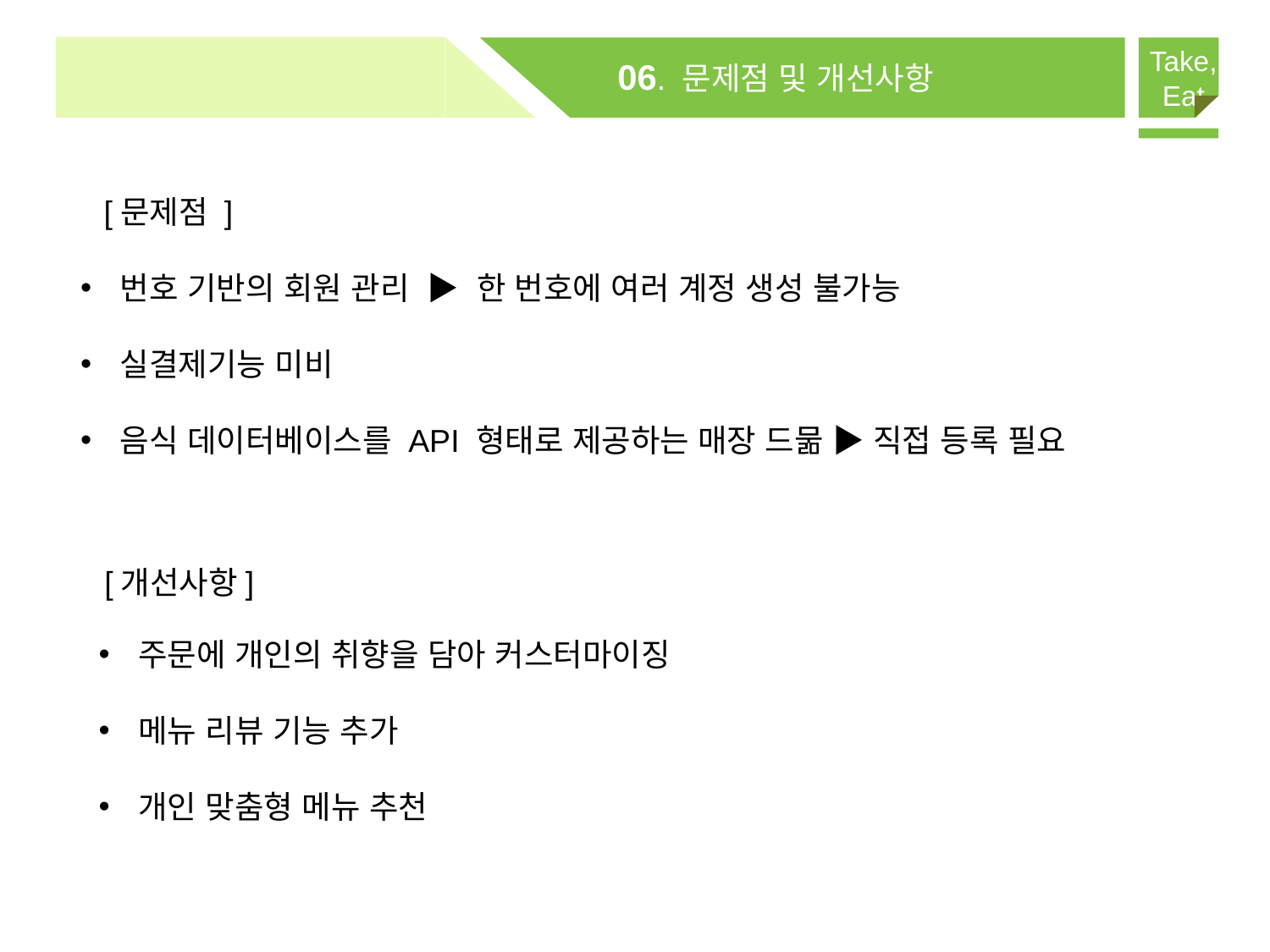

Take,
Eat

06. 문제점 및 개선사항
[문제점 ]
번호 기반의 회원 관리  ▶  한 번호에 여러 계정 생성 불가능

실결제기능 미비

음식 데이터베이스를 API 형태로 제공하는 매장 드묾 ▶ 직접 등록 필요

[개선사항]
주문에 개인의 취향을 담아 커스터마이징

메뉴 리뷰 기능 추가

개인 맞춤형 메뉴 추천